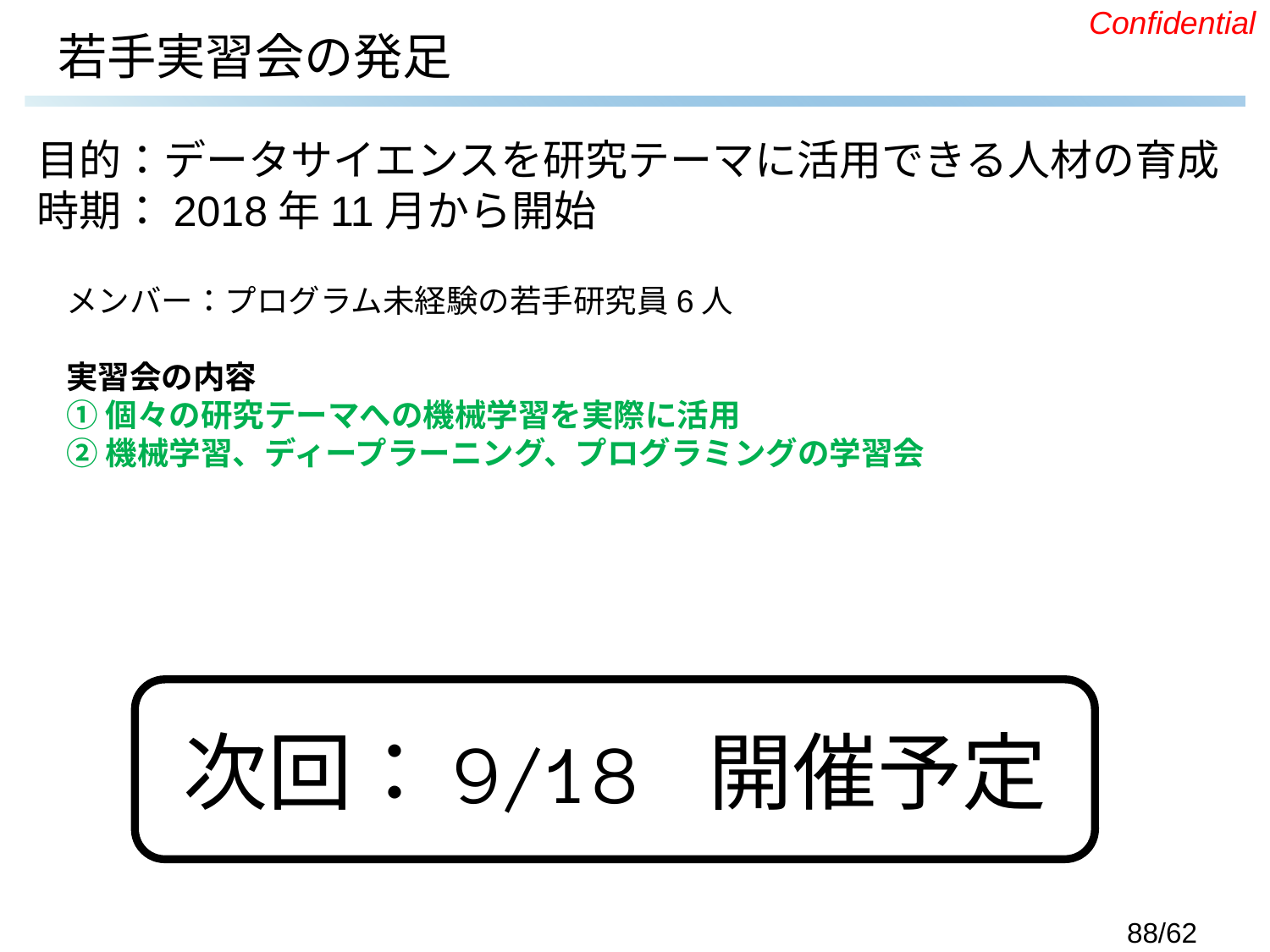

# 若手実習会の発足
目的：データサイエンスを研究テーマに活用できる人材の育成
時期：2018年11月から開始
メンバー：プログラム未経験の若手研究員6人

実習会の内容
①個々の研究テーマへの機械学習を実際に活用
②機械学習、ディープラーニング、プログラミングの学習会
次回：9/18 開催予定